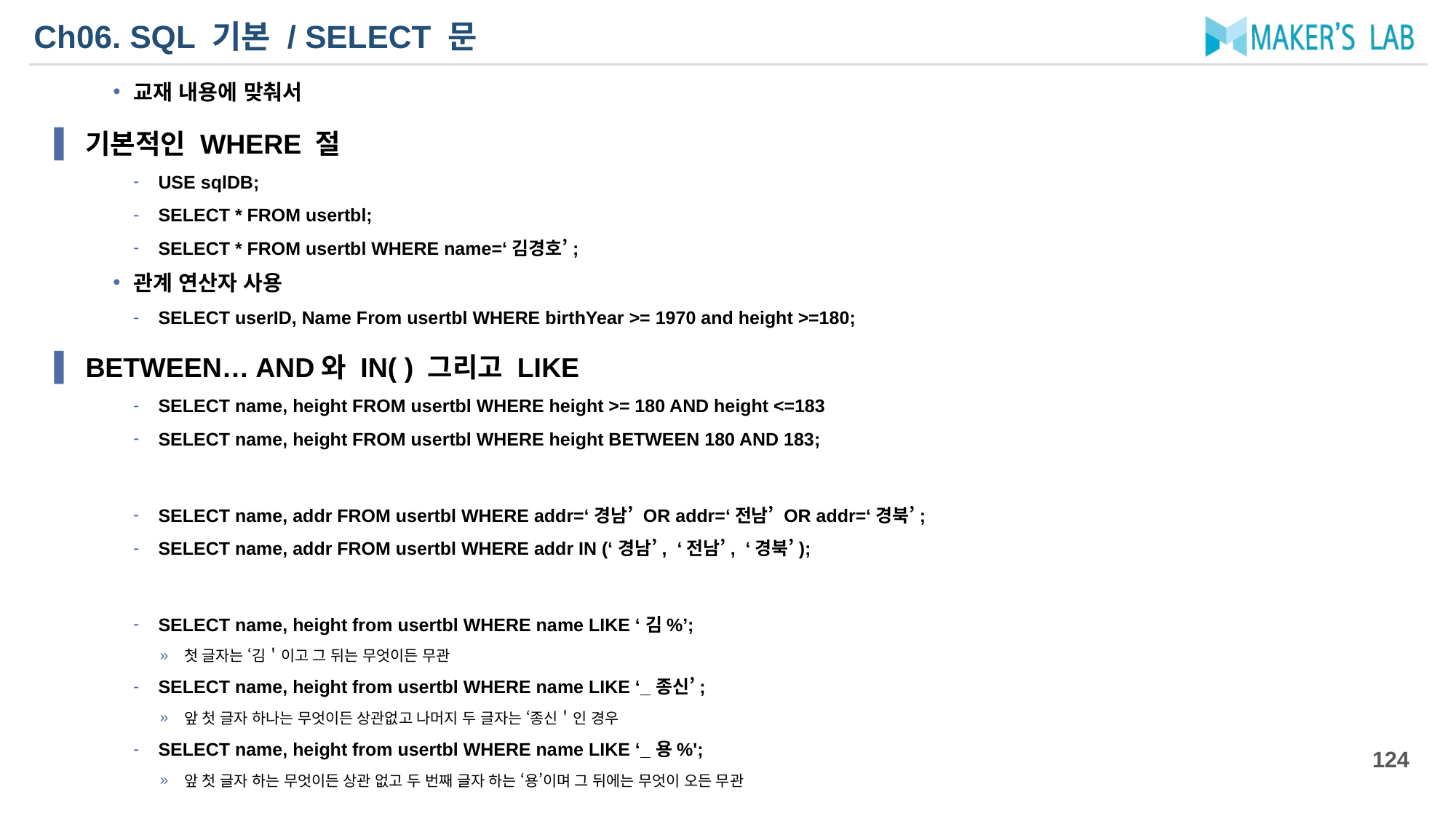

# Ch06. SQL 기본 / SELECT 문
교재 내용에 맞춰서
기본적인 WHERE 절
USE sqlDB;
SELECT * FROM usertbl;
SELECT * FROM usertbl WHERE name=‘김경호’;
관계 연산자 사용
SELECT userID, Name From usertbl WHERE birthYear >= 1970 and height >=180;
BETWEEN… AND와 IN( ) 그리고 LIKE
SELECT name, height FROM usertbl WHERE height >= 180 AND height <=183
SELECT name, height FROM usertbl WHERE height BETWEEN 180 AND 183;

SELECT name, addr FROM usertbl WHERE addr=‘경남’ OR addr=‘전남’ OR addr=‘경북’;
SELECT name, addr FROM usertbl WHERE addr IN (‘경남’,  ‘전남’,  ‘경북’);

SELECT name, height from usertbl WHERE name LIKE ‘김%’;
첫 글자는 ‘김＇이고 그 뒤는 무엇이든 무관
SELECT name, height from usertbl WHERE name LIKE ‘_종신’;
앞 첫 글자 하나는 무엇이든 상관없고 나머지 두 글자는 ‘종신＇인 경우
SELECT name, height from usertbl WHERE name LIKE ‘_용%';
앞 첫 글자 하는 무엇이든 상관 없고 두 번째 글자 하는 ‘용’이며 그 뒤에는 무엇이 오든 무관

124